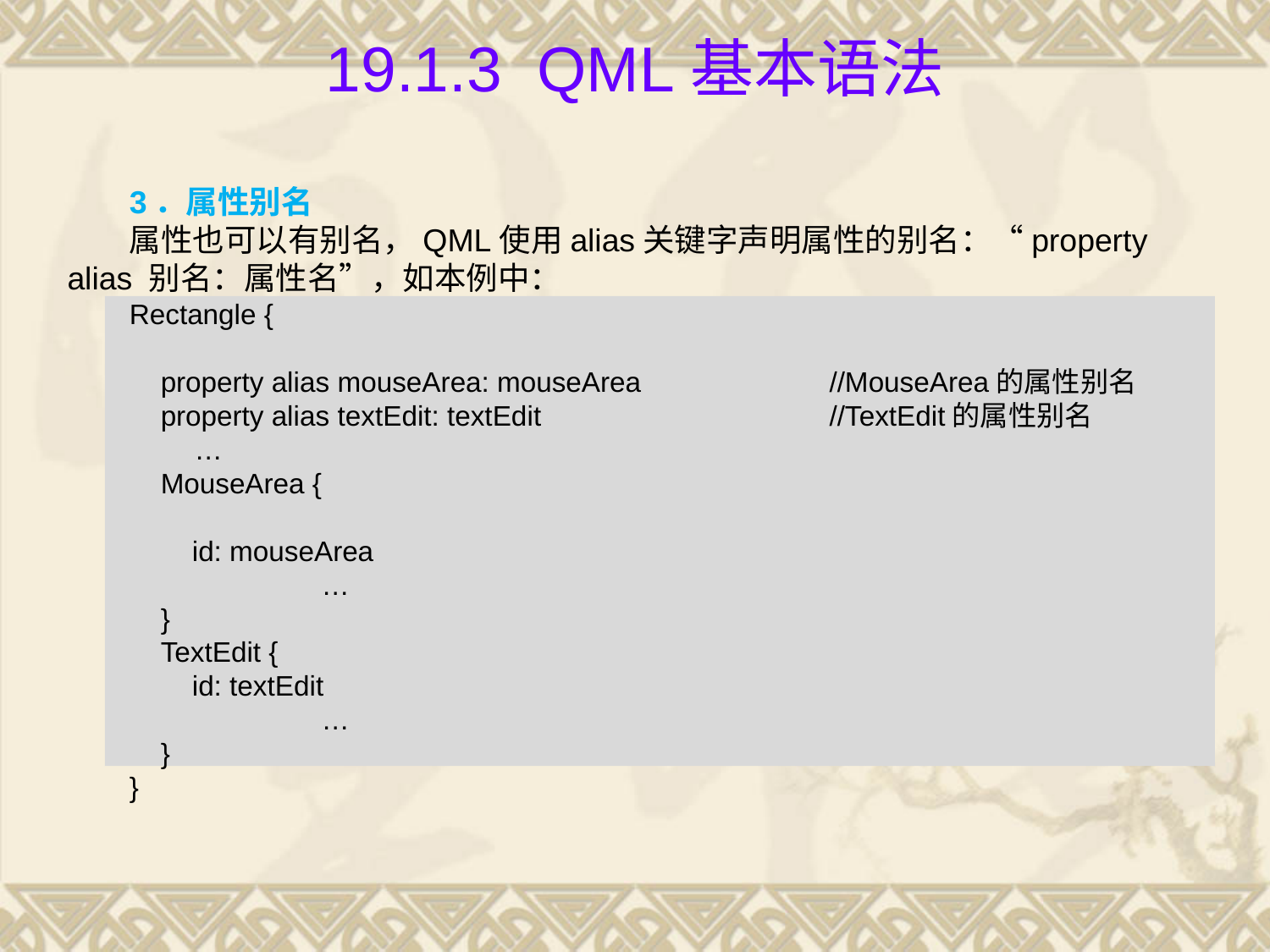

# 19.1.3  QML基本语法
3．属性别名
属性也可以有别名，QML使用alias关键字声明属性的别名：“property alias 别名：属性名”，如本例中：
Rectangle {
    property alias mouseArea: mouseArea		//MouseArea的属性别名
    property alias textEdit: textEdit			//TextEdit的属性别名
	…
    MouseArea {
        id: mouseArea
		…
    }
    TextEdit {
        id: textEdit
		…
    }
}